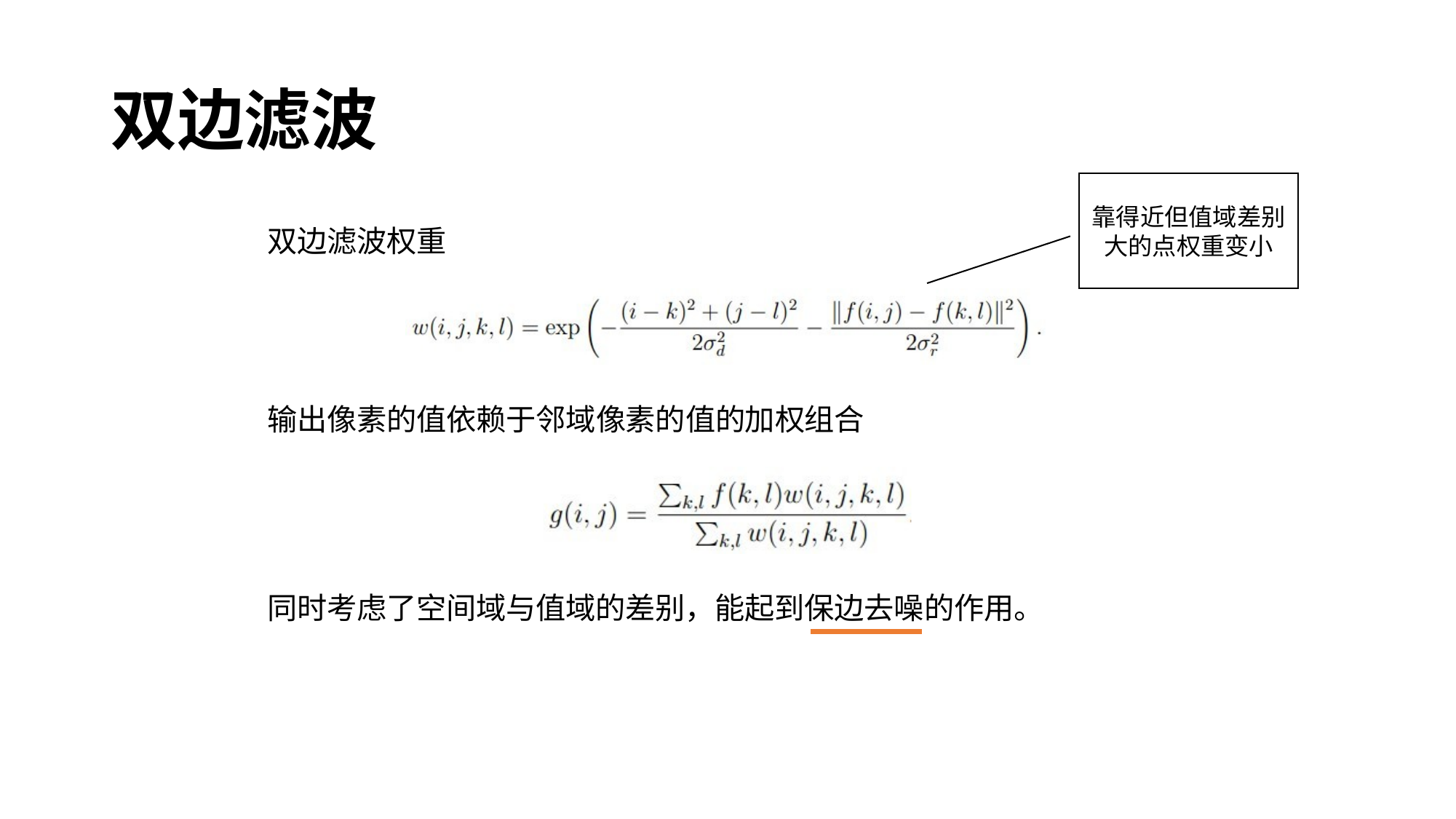

# 双边滤波
靠得近但值域差别大的点权重变小
双边滤波权重

输出像素的值依赖于邻域像素的值的加权组合

同时考虑了空间域与值域的差别，能起到保边去噪的作用。